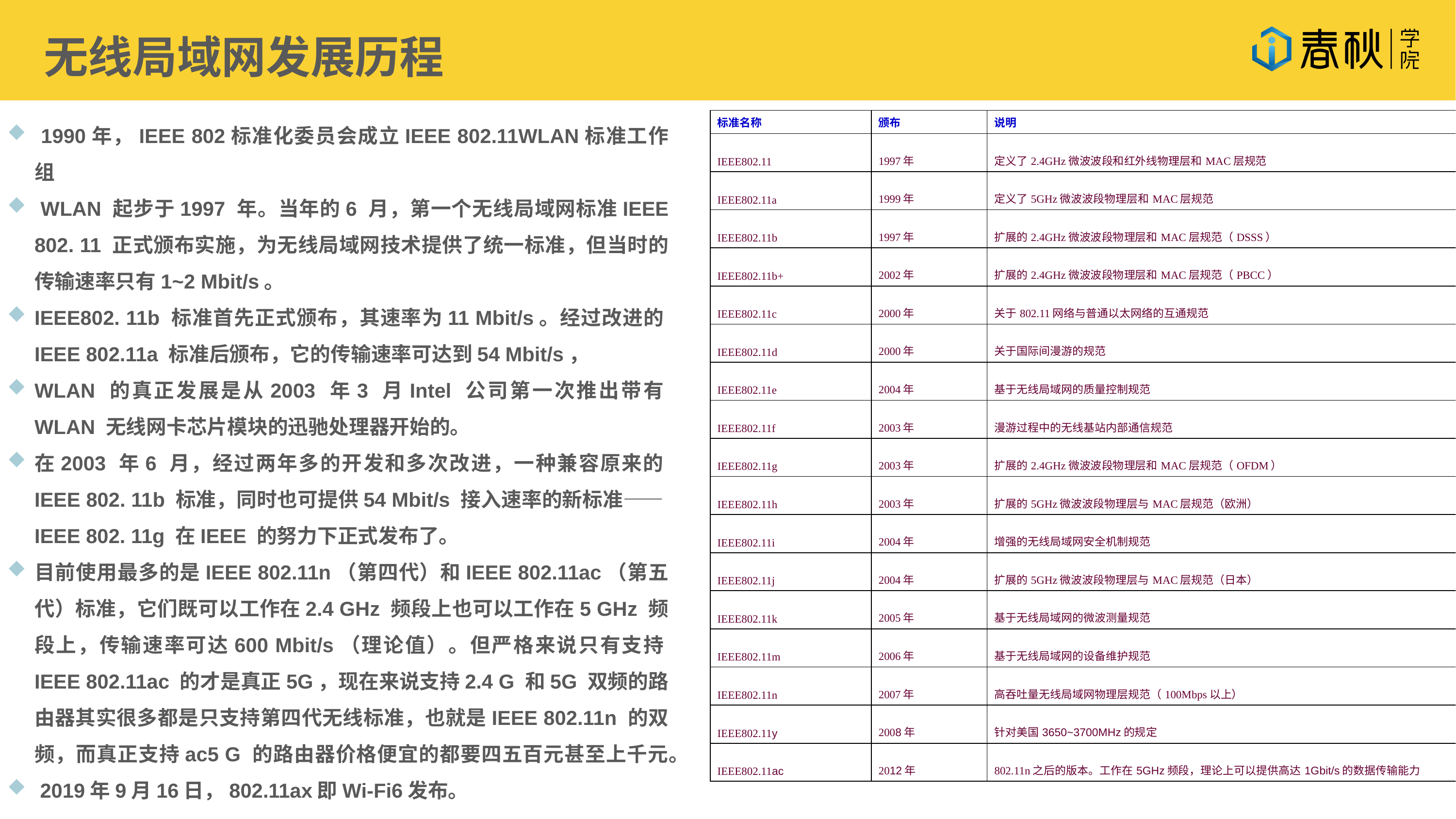

无线局域网发展历程
 1990年，IEEE 802标准化委员会成立IEEE 802.11WLAN标准工作组
 WLAN 起步于1997 年。当年的6 月，第一个无线局域网标准IEEE 802. 11 正式颁布实施，为无线局域网技术提供了统一标准，但当时的传输速率只有1~2 Mbit/s。
IEEE802. 11b 标准首先正式颁布，其速率为11 Mbit/s。经过改进的IEEE 802.11a 标准后颁布，它的传输速率可达到54 Mbit/s，
WLAN 的真正发展是从2003 年3 月Intel 公司第一次推出带有WLAN 无线网卡芯片模块的迅驰处理器开始的。
在2003 年6 月，经过两年多的开发和多次改进，一种兼容原来的IEEE 802. 11b 标准，同时也可提供54 Mbit/s 接入速率的新标准——IEEE 802. 11g 在IEEE 的努力下正式发布了。
目前使用最多的是IEEE 802.11n（第四代）和IEEE 802.11ac（第五代）标准，它们既可以工作在2.4 GHz 频段上也可以工作在5 GHz 频段上，传输速率可达600 Mbit/s（理论值）。但严格来说只有支持IEEE 802.11ac 的才是真正5G，现在来说支持2.4 G 和5G 双频的路由器其实很多都是只支持第四代无线标准，也就是IEEE 802.11n 的双频，而真正支持ac5 G 的路由器价格便宜的都要四五百元甚至上千元。
 2019年9月16日，802.11ax即Wi-Fi6发布。

| 标准名称 | 颁布 | 说明 |
| --- | --- | --- |
| IEEE802.11 | 1997年 | 定义了2.4GHz微波波段和红外线物理层和MAC层规范 |
| IEEE802.11a | 1999年 | 定义了5GHz微波波段物理层和MAC层规范 |
| IEEE802.11b | 1997年 | 扩展的2.4GHz微波波段物理层和MAC层规范（DSSS） |
| IEEE802.11b+ | 2002年 | 扩展的2.4GHz微波波段物理层和MAC层规范（PBCC） |
| IEEE802.11c | 2000年 | 关于802.11网络与普通以太网络的互通规范 |
| IEEE802.11d | 2000年 | 关于国际间漫游的规范 |
| IEEE802.11e | 2004年 | 基于无线局域网的质量控制规范 |
| IEEE802.11f | 2003年 | 漫游过程中的无线基站内部通信规范 |
| IEEE802.11g | 2003年 | 扩展的2.4GHz微波波段物理层和MAC层规范（OFDM） |
| IEEE802.11h | 2003年 | 扩展的5GHz微波波段物理层与MAC层规范（欧洲） |
| IEEE802.11i | 2004年 | 增强的无线局域网安全机制规范 |
| IEEE802.11j | 2004年 | 扩展的5GHz微波波段物理层与MAC层规范（日本） |
| IEEE802.11k | 2005年 | 基于无线局域网的微波测量规范 |
| IEEE802.11m | 2006年 | 基于无线局域网的设备维护规范 |
| IEEE802.11n | 2007年 | 高吞吐量无线局域网物理层规范（100Mbps以上） |
| IEEE802.11y | 2008年 | 针对美国3650~3700MHz的规定 |
| IEEE802.11ac | 2012年 | 802.11n之后的版本。工作在5GHz频段，理论上可以提供高达1Gbit/s的数据传输能力 |